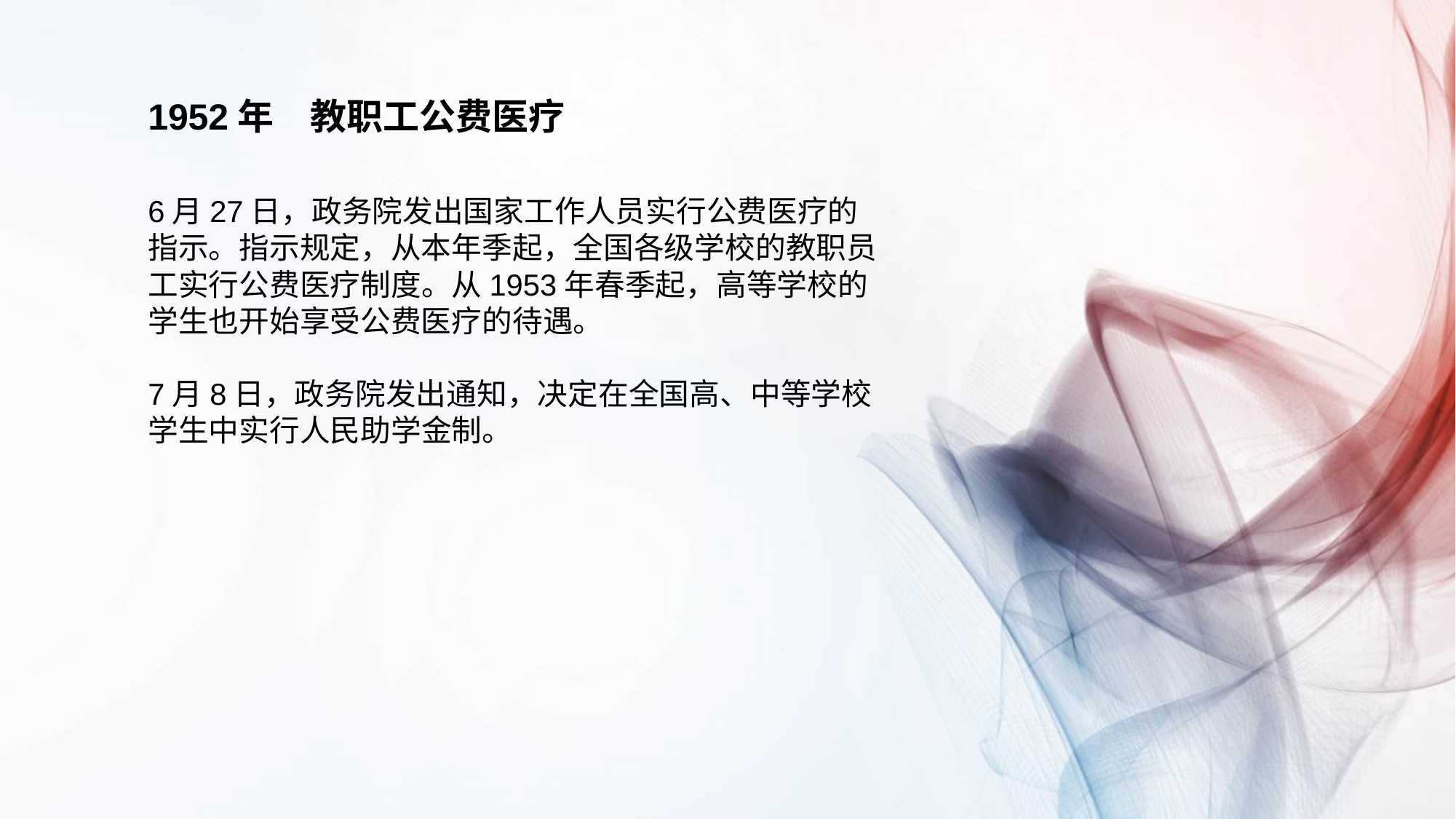

1952年　教职工公费医疗
6月27日，政务院发出国家工作人员实行公费医疗的指示。指示规定，从本年季起，全国各级学校的教职员工实行公费医疗制度。从1953年春季起，高等学校的学生也开始享受公费医疗的待遇。

7月8日，政务院发出通知，决定在全国高、中等学校学生中实行人民助学金制。